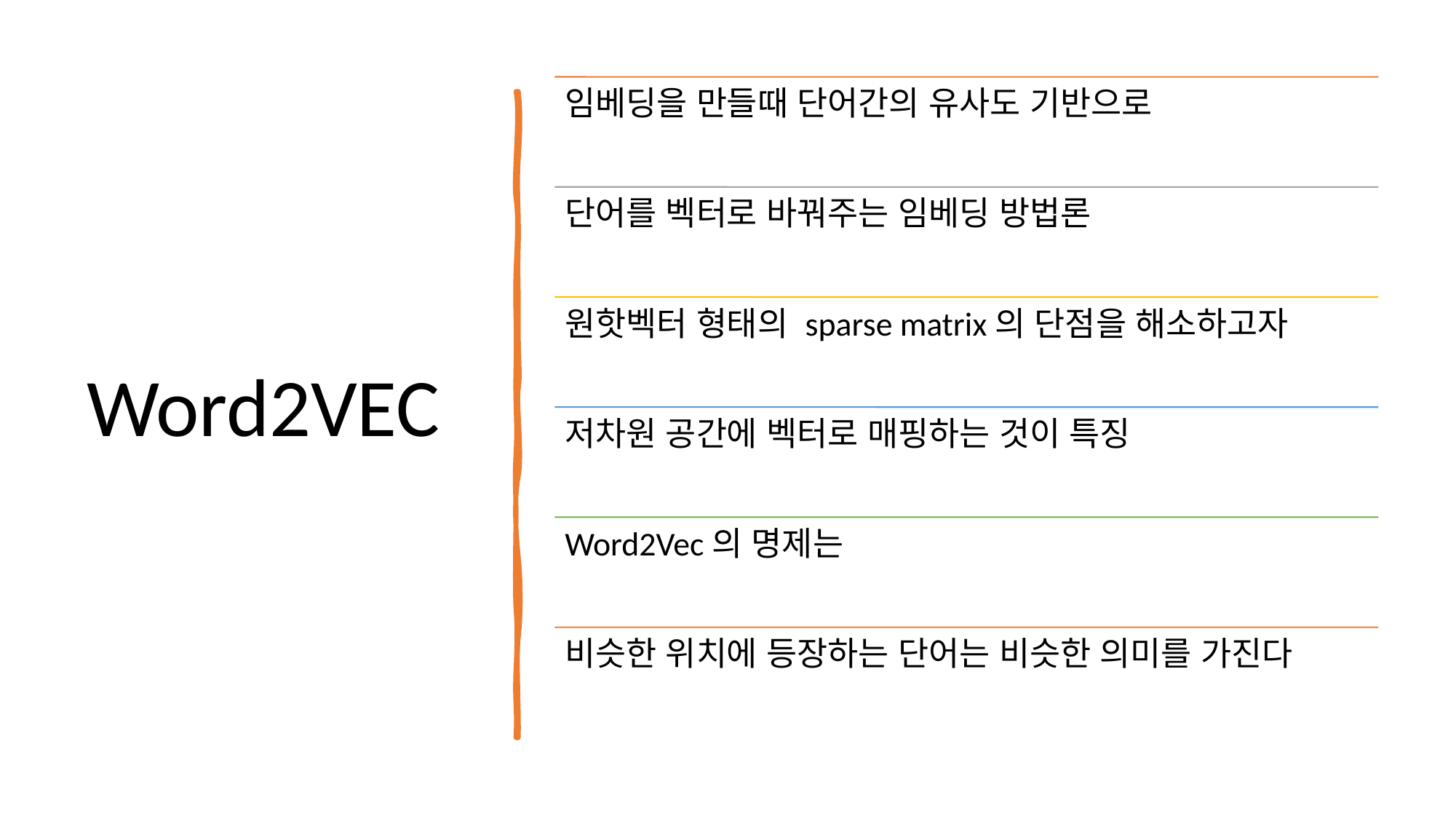

임베딩을 만들때 단어간의 유사도 기반으로
단어를 벡터로 바꿔주는 임베딩 방법론
원핫벡터 형태의 sparse matrix의 단점을 해소하고자
저차원 공간에 벡터로 매핑하는 것이 특징
Word2Vec의 명제는
비슷한 위치에 등장하는 단어는 비슷한 의미를 가진다
# Word2VEC